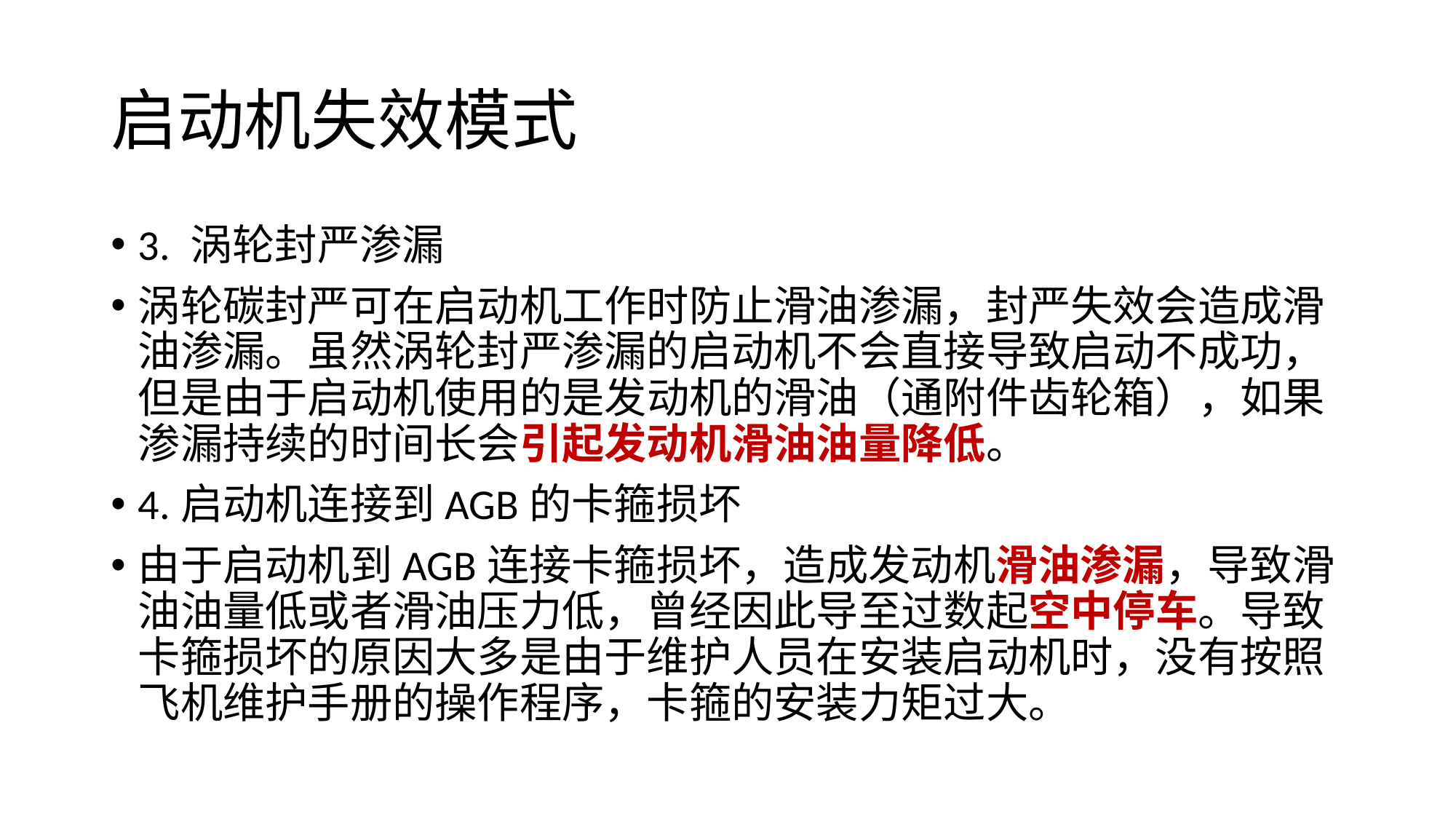

# 启动机失效模式
3. 涡轮封严渗漏
涡轮碳封严可在启动机工作时防止滑油渗漏，封严失效会造成滑油渗漏。虽然涡轮封严渗漏的启动机不会直接导致启动不成功，但是由于启动机使用的是发动机的滑油（通附件齿轮箱），如果渗漏持续的时间长会引起发动机滑油油量降低。
4.启动机连接到AGB的卡箍损坏
由于启动机到AGB连接卡箍损坏，造成发动机滑油渗漏，导致滑油油量低或者滑油压力低，曾经因此导至过数起空中停车。导致卡箍损坏的原因大多是由于维护人员在安装启动机时，没有按照飞机维护手册的操作程序，卡箍的安装力矩过大。